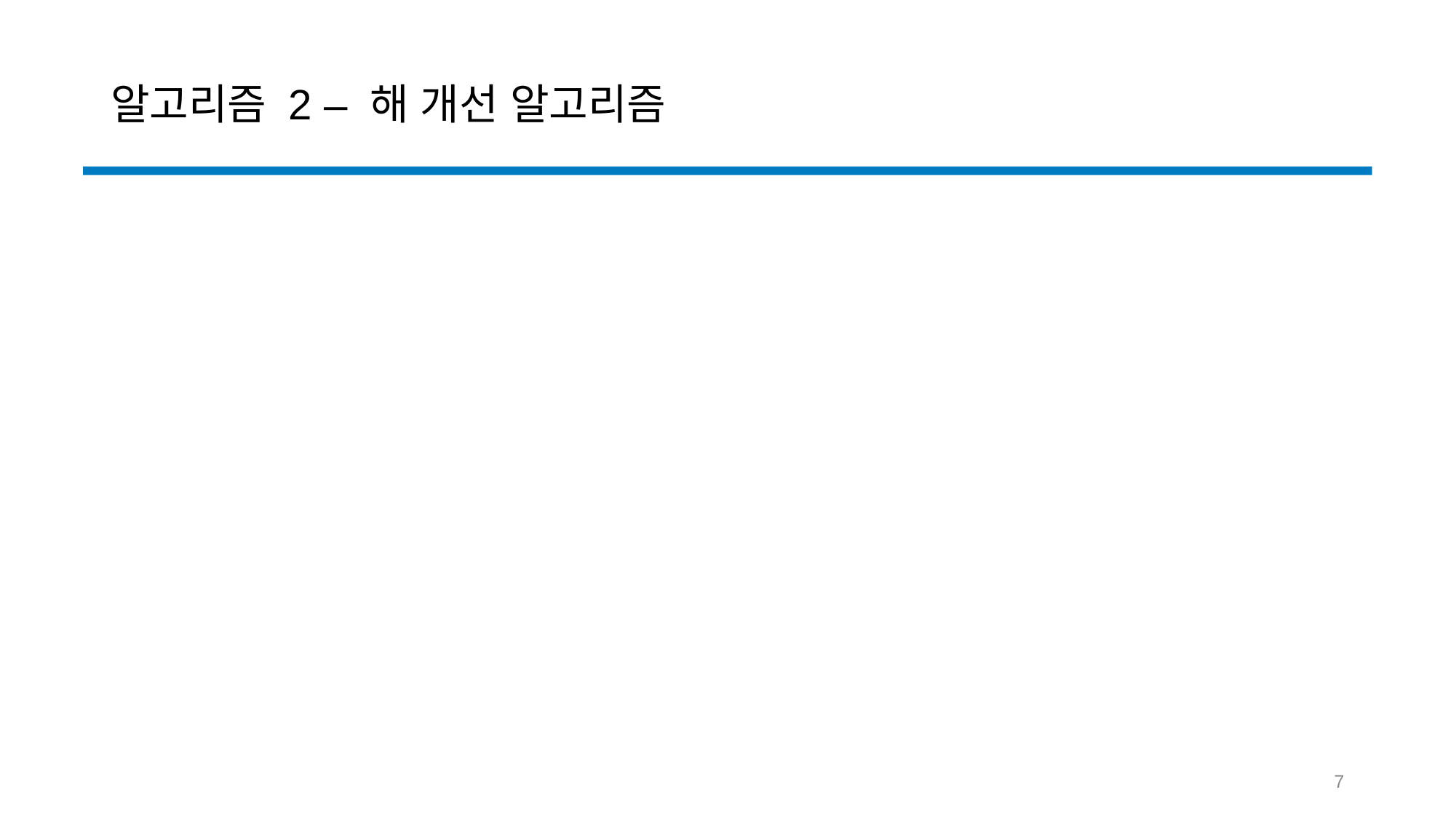

# 알고리즘 2 – 해 개선 알고리즘

7